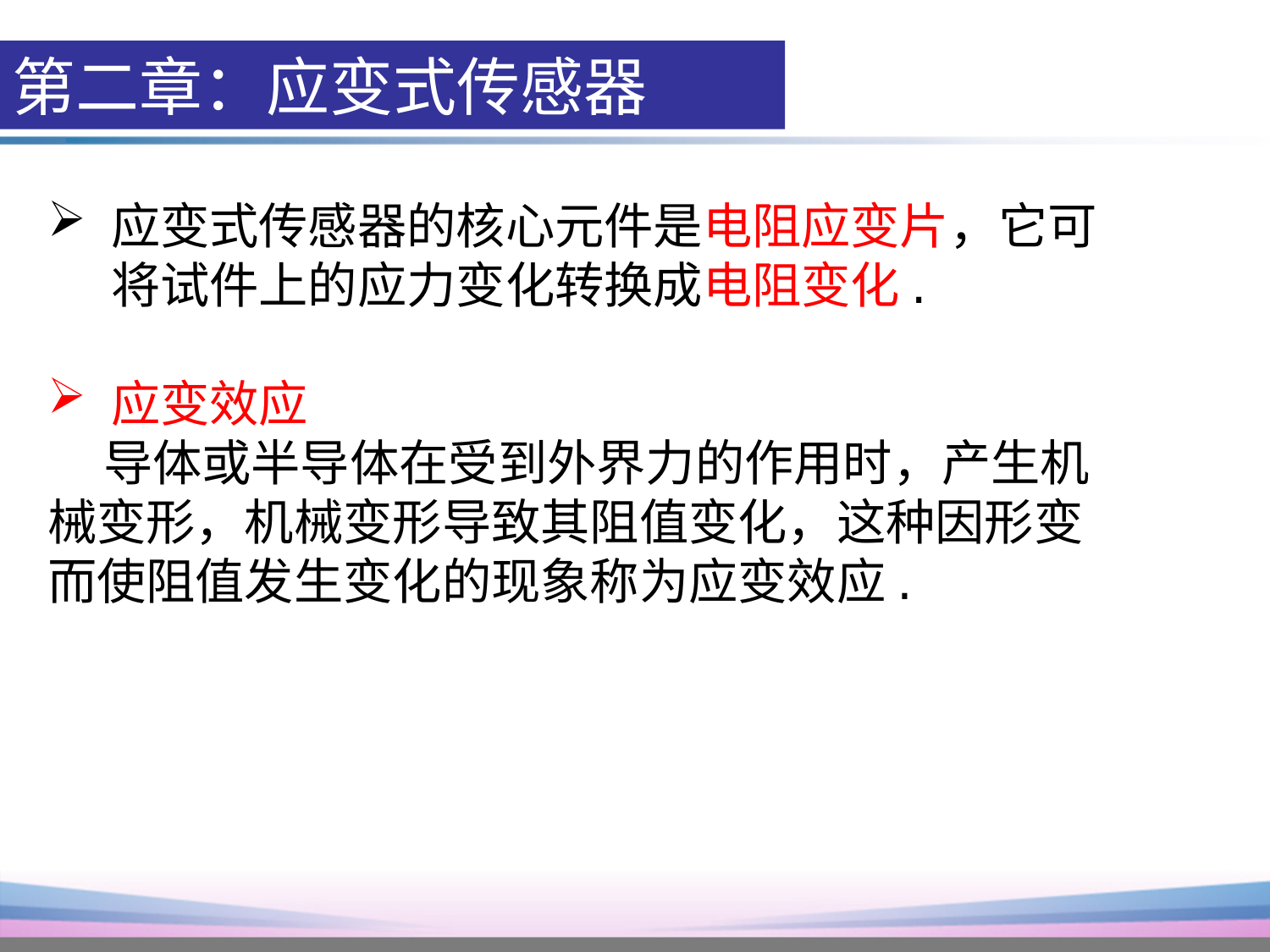

第二章：应变式传感器
应变式传感器的核心元件是电阻应变片，它可将试件上的应力变化转换成电阻变化.

应变效应
    导体或半导体在受到外界力的作用时，产生机械变形，机械变形导致其阻值变化，这种因形变而使阻值发生变化的现象称为应变效应.